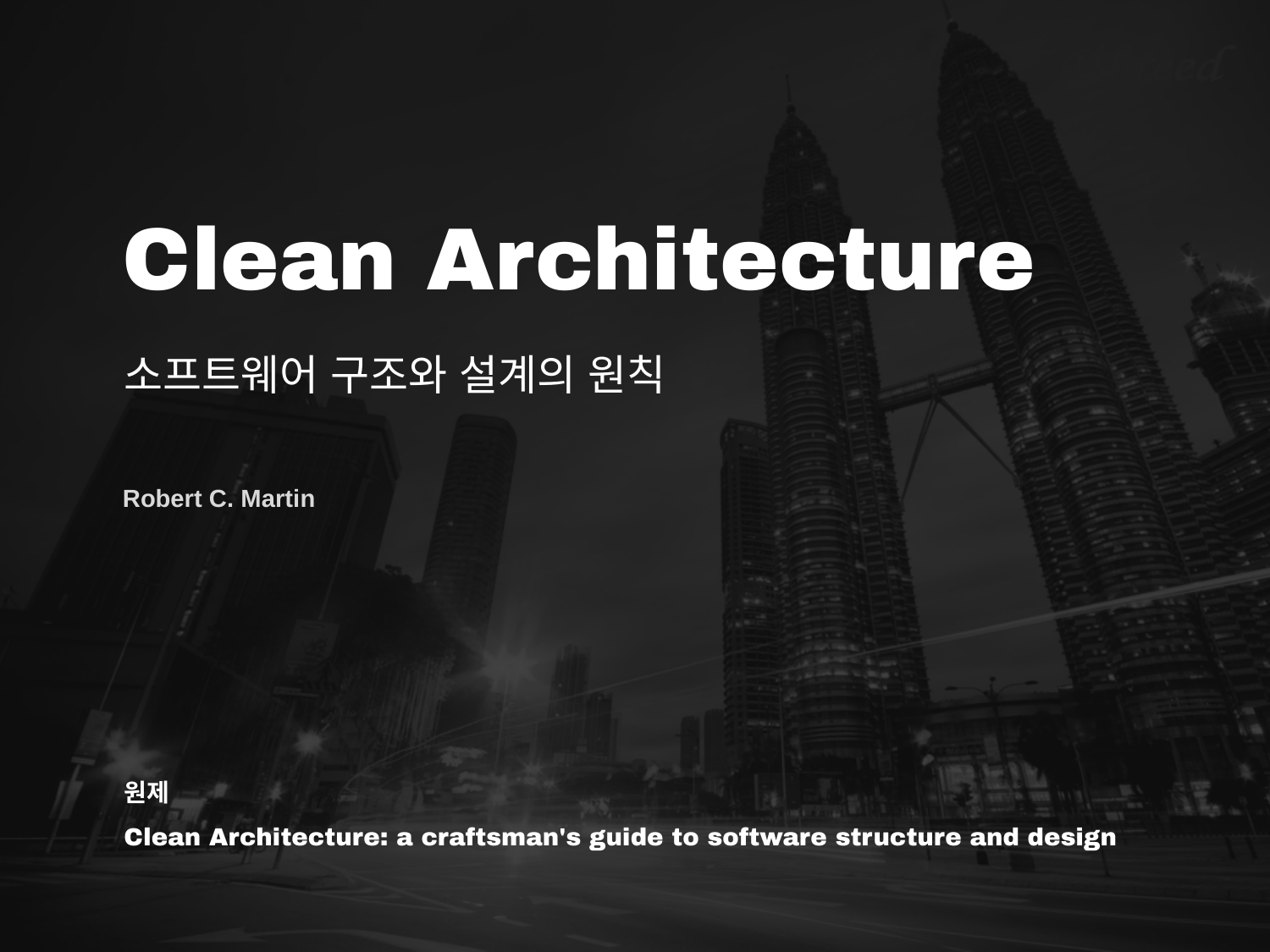

Clean Architecture
소프트웨어 구조와 설계의 원칙
Robert C. Martin
원제
Clean Architecture: a craftsman's guide to software structure and design